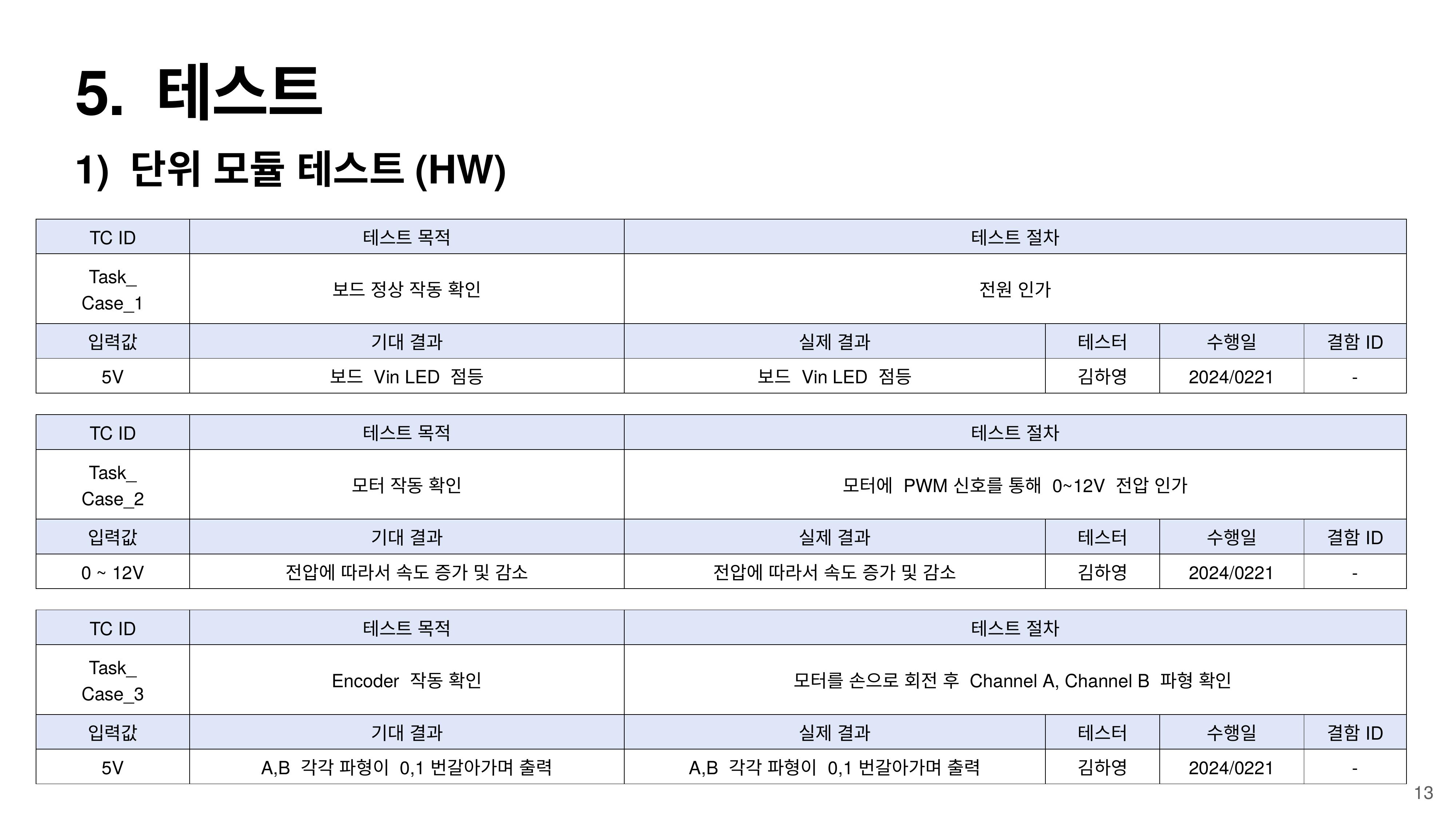

# 5. 테스트
1) 단위 모듈 테스트(HW)
| TC ID | 테스트 목적 | 테스트 절차 |  |  |  |
| --- | --- | --- | --- | --- | --- |
| Task\_ Case\_1 | 보드 정상 작동 확인 | 전원 인가 |  |  |  |
| 입력값 | 기대 결과 | 실제 결과 | 테스터 | 수행일 | 결함ID |
| 5V | 보드 Vin LED 점등 | 보드 Vin LED 점등 | 김하영 | 2024/0221 | - |
| TC ID | 테스트 목적 | 테스트 절차 |  |  |  |
| --- | --- | --- | --- | --- | --- |
| Task\_ Case\_2 | 모터 작동 확인 | 모터에 PWM신호를 통해 0~12V 전압 인가 |  |  |  |
| 입력값 | 기대 결과 | 실제 결과 | 테스터 | 수행일 | 결함ID |
| 0 ~ 12V | 전압에 따라서 속도 증가 및 감소 | 전압에 따라서 속도 증가 및 감소 | 김하영 | 2024/0221 | - |
| TC ID | 테스트 목적 | 테스트 절차 |  |  |  |
| --- | --- | --- | --- | --- | --- |
| Task\_ Case\_3 | Encoder 작동 확인 | 모터를 손으로 회전 후 Channel A, Channel B 파형 확인 |  |  |  |
| 입력값 | 기대 결과 | 실제 결과 | 테스터 | 수행일 | 결함ID |
| 5V | A,B 각각 파형이 0,1번갈아가며 출력 | A,B 각각 파형이 0,1번갈아가며 출력 | 김하영 | 2024/0221 | - |
13